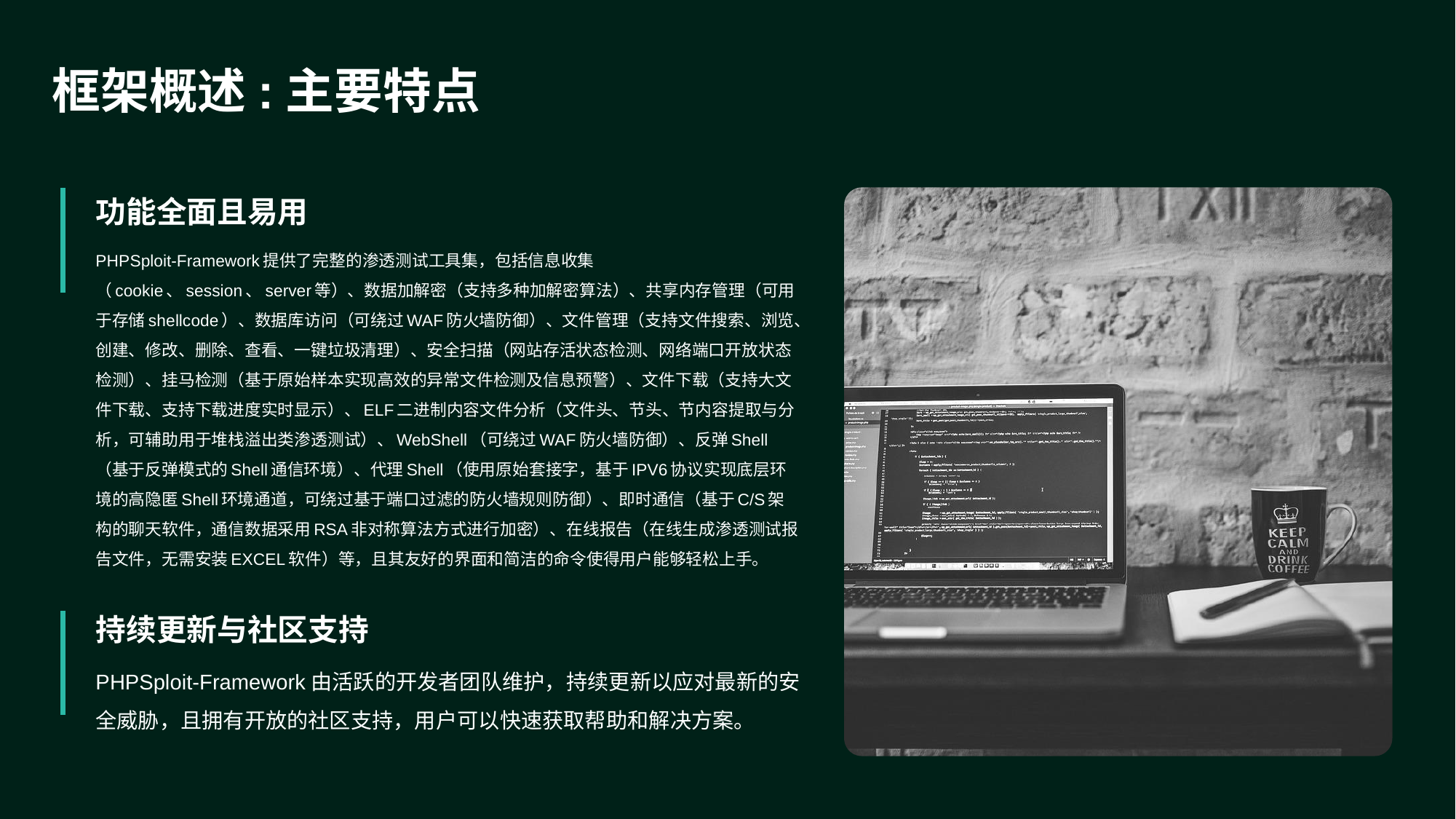

框架概述:主要特点
功能全面且易用

PHPSploit-Framework提供了完整的渗透测试工具集，包括信息收集（cookie、session、server等）、数据加解密（支持多种加解密算法）、共享内存管理（可用于存储shellcode）、数据库访问（可绕过WAF防火墙防御）、文件管理（支持文件搜索、浏览、创建、修改、删除、查看、一键垃圾清理）、安全扫描（网站存活状态检测、网络端口开放状态检测）、挂马检测（基于原始样本实现高效的异常文件检测及信息预警）、文件下载（支持大文件下载、支持下载进度实时显示）、ELF二进制内容文件分析（文件头、节头、节内容提取与分析，可辅助用于堆栈溢出类渗透测试）、WebShell（可绕过WAF防火墙防御）、反弹Shell（基于反弹模式的Shell通信环境）、代理Shell（使用原始套接字，基于IPV6协议实现底层环境的高隐匿Shell环境通道，可绕过基于端口过滤的防火墙规则防御）、即时通信（基于C/S架构的聊天软件，通信数据采用RSA非对称算法方式进行加密）、在线报告（在线生成渗透测试报告文件，无需安装EXCEL软件）等，且其友好的界面和简洁的命令使得用户能够轻松上手。
持续更新与社区支持
PHPSploit-Framework由活跃的开发者团队维护，持续更新以应对最新的安全威胁，且拥有开放的社区支持，用户可以快速获取帮助和解决方案。